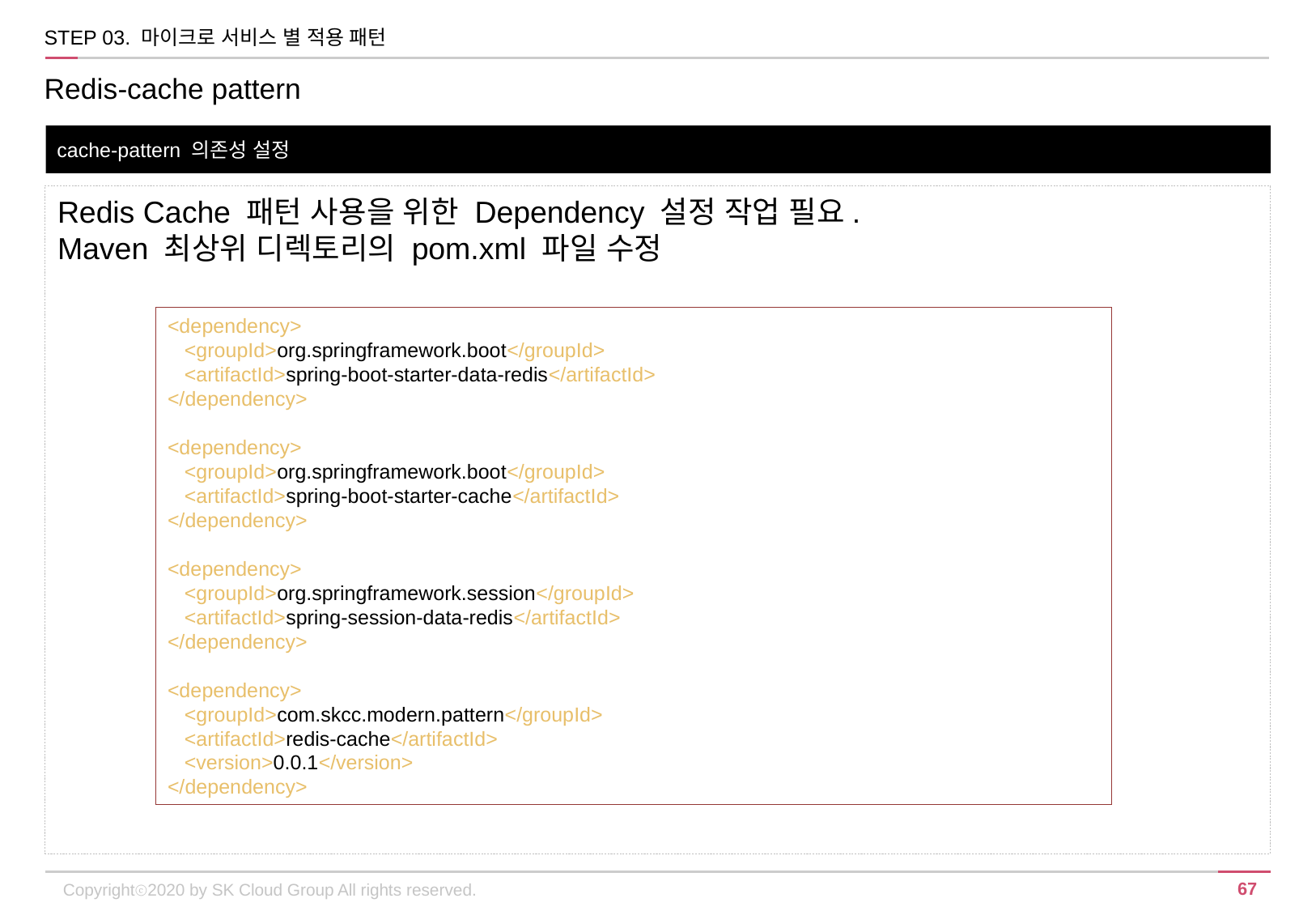

STEP 03. 마이크로 서비스 별 적용 패턴
Redis-cache pattern
cache-pattern 의존성 설정
Redis Cache 패턴 사용을 위한 Dependency 설정 작업 필요.
Maven 최상위 디렉토리의 pom.xml 파일 수정
<dependency>
   <groupId>org.springframework.boot</groupId>
   <artifactId>spring-boot-starter-data-redis</artifactId>
</dependency>

<dependency>
   <groupId>org.springframework.boot</groupId>
   <artifactId>spring-boot-starter-cache</artifactId>
</dependency>

<dependency>
   <groupId>org.springframework.session</groupId>
   <artifactId>spring-session-data-redis</artifactId>
</dependency>

<dependency>
   <groupId>com.skcc.modern.pattern</groupId>
   <artifactId>redis-cache</artifactId>
   <version>0.0.1</version>
</dependency>
Copyrightⓒ2020 by SK Cloud Group All rights reserved.